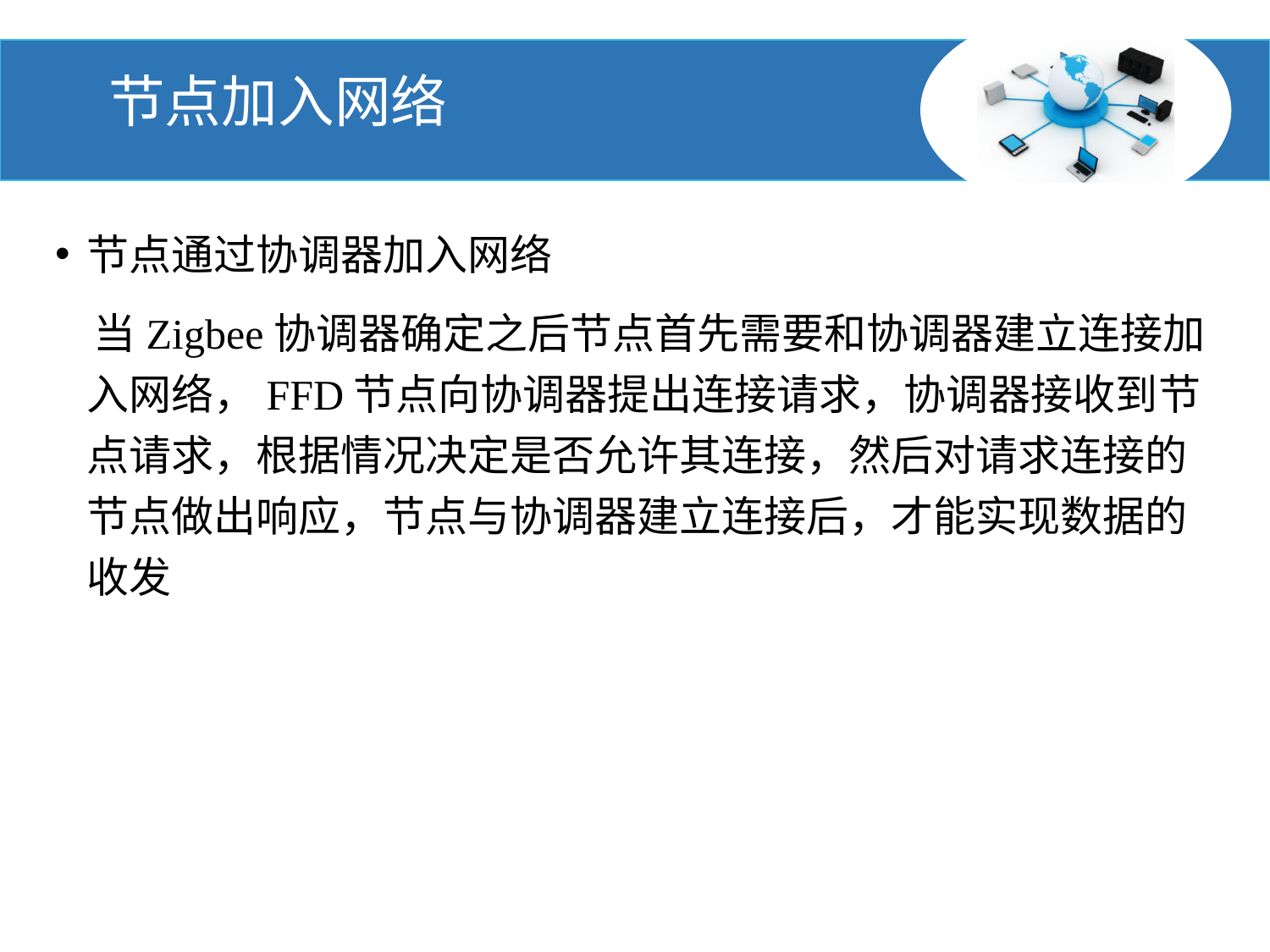

# 节点加入网络
节点通过协调器加入网络
   当Zigbee协调器确定之后节点首先需要和协调器建立连接加入网络，FFD节点向协调器提出连接请求，协调器接收到节点请求，根据情况决定是否允许其连接，然后对请求连接的节点做出响应，节点与协调器建立连接后，才能实现数据的收发